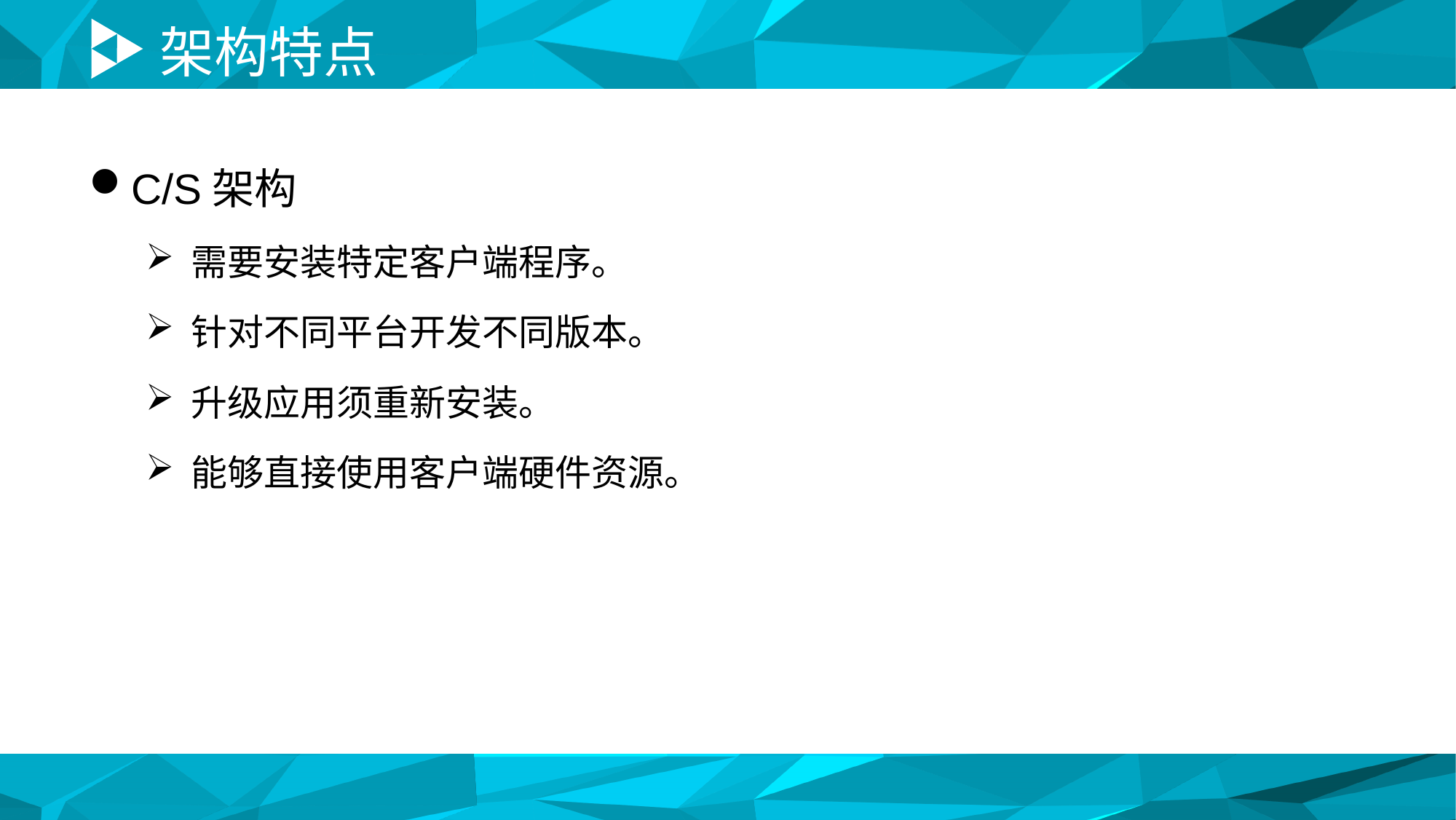

# 架构特点
C/S架构
需要安装特定客户端程序。
针对不同平台开发不同版本。
升级应用须重新安装。
能够直接使用客户端硬件资源。